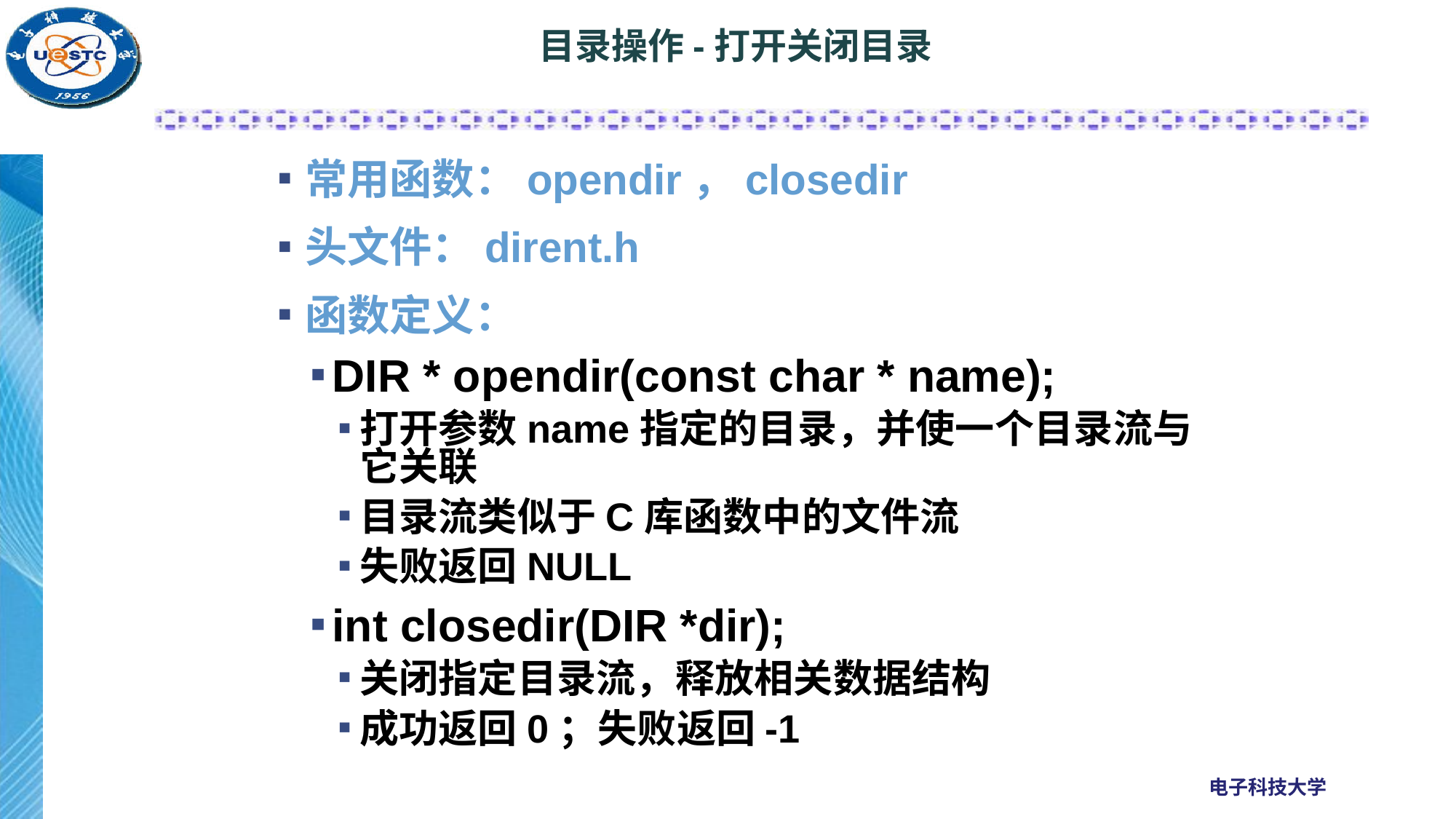

# 目录操作-打开关闭目录
常用函数：opendir，closedir
头文件：dirent.h
函数定义：
DIR * opendir(const char * name);
打开参数name指定的目录，并使一个目录流与它关联
目录流类似于C库函数中的文件流
失败返回NULL
int closedir(DIR *dir);
关闭指定目录流，释放相关数据结构
成功返回0；失败返回-1